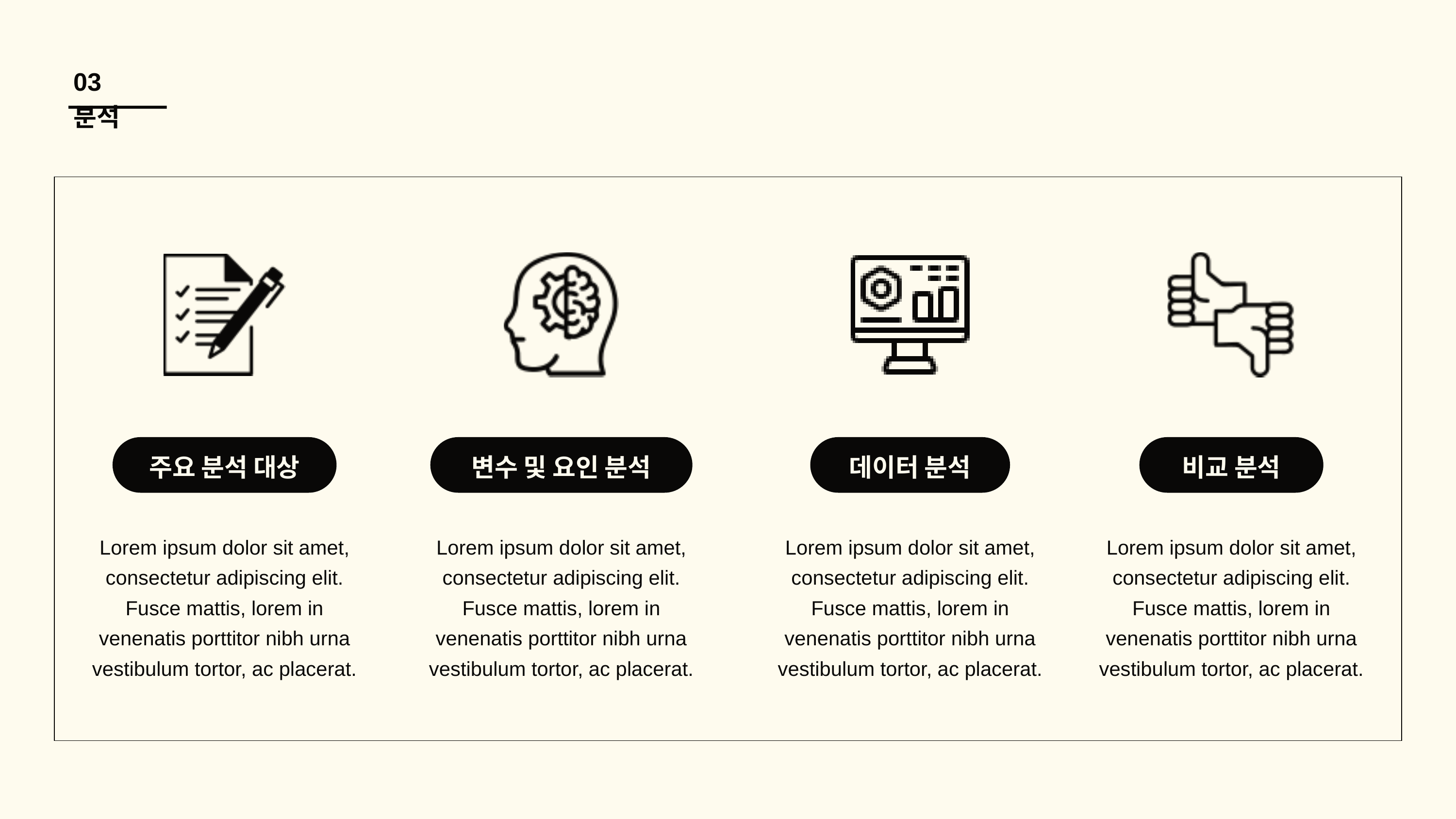

03 분석

주요 분석 대상
변수 및 요인 분석
데이터 분석
비교 분석
Lorem ipsum dolor sit amet, consectetur adipiscing elit. Fusce mattis, lorem in venenatis porttitor nibh urna vestibulum tortor, ac placerat.
Lorem ipsum dolor sit amet, consectetur adipiscing elit. Fusce mattis, lorem in venenatis porttitor nibh urna vestibulum tortor, ac placerat.
Lorem ipsum dolor sit amet, consectetur adipiscing elit. Fusce mattis, lorem in venenatis porttitor nibh urna vestibulum tortor, ac placerat.
Lorem ipsum dolor sit amet, consectetur adipiscing elit. Fusce mattis, lorem in venenatis porttitor nibh urna vestibulum tortor, ac placerat.